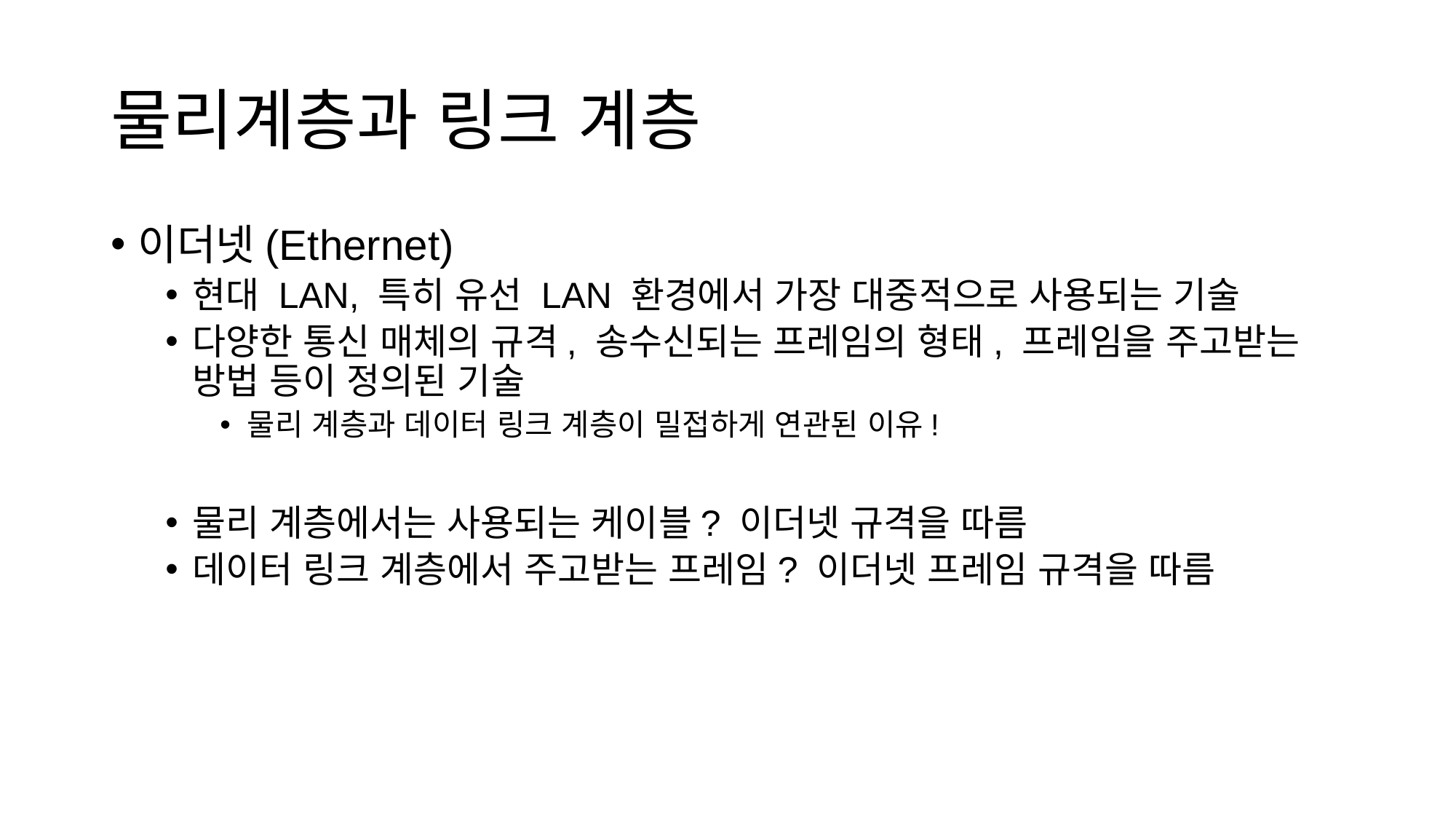

# 물리계층과 링크 계층
이더넷(Ethernet)
현대 LAN, 특히 유선 LAN 환경에서 가장 대중적으로 사용되는 기술
다양한 통신 매체의 규격, 송수신되는 프레임의 형태, 프레임을 주고받는 방법 등이 정의된 기술
물리 계층과 데이터 링크 계층이 밀접하게 연관된 이유!

물리 계층에서는 사용되는 케이블? 이더넷 규격을 따름
데이터 링크 계층에서 주고받는 프레임? 이더넷 프레임 규격을 따름